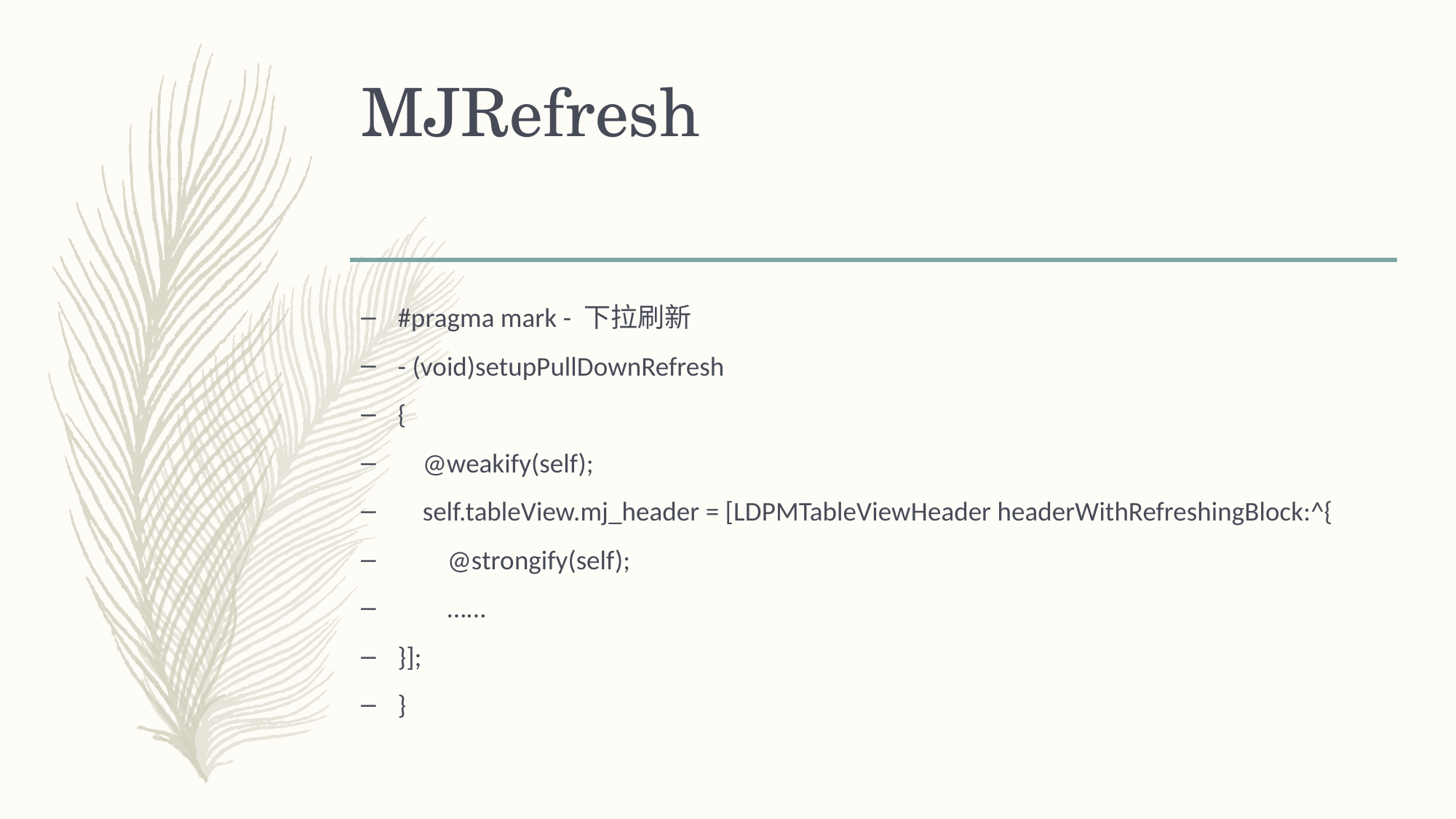

# MJRefresh
#pragma mark - 下拉刷新
- (void)setupPullDownRefresh
{
    @weakify(self);
    self.tableView.mj_header = [LDPMTableViewHeader headerWithRefreshingBlock:^{
        @strongify(self);
        …...
}];
}